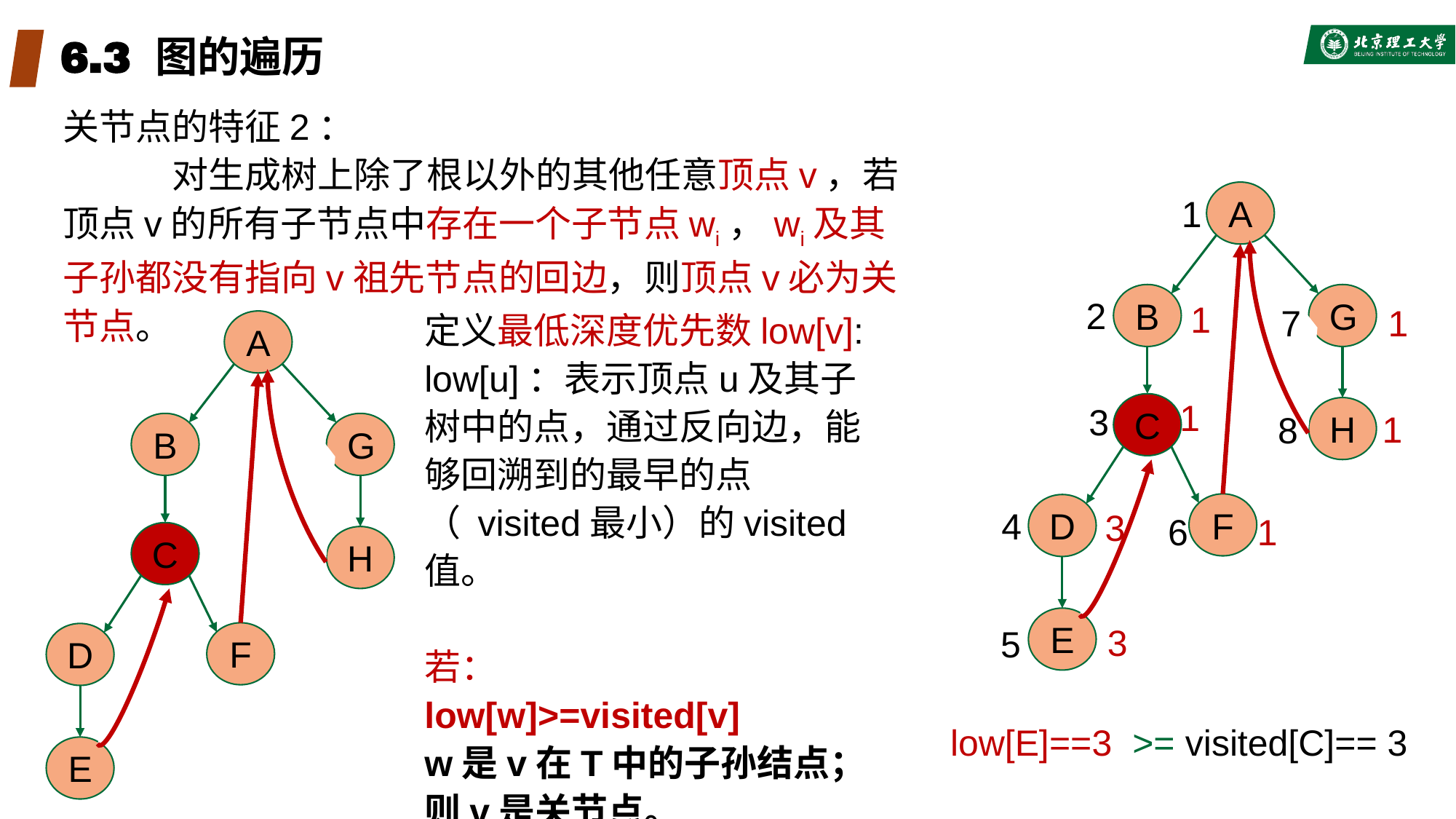

# 6.3 图的遍历
关节点的特征2：
	对生成树上除了根以外的其他任意顶点v，若顶点v的所有子节点中存在一个子节点wi，wi及其子孙都没有指向v祖先节点的回边，则顶点v必为关节点。

A
B
G

C
H
F
D
E
1
2
1
7
1
定义最低深度优先数low[v]:
low[u]：表示顶点u及其子树中的点，通过反向边，能够回溯到的最早的点（ visited最小）的visited值。

若：
low[w]>=visited[v]
w是v在T中的子孙结点；则v是关节点。

A
B
G

C
H
F
D
E
1
3
1
8
4
3
6
1
3
5
low[E]==3  >= visited[C]== 3